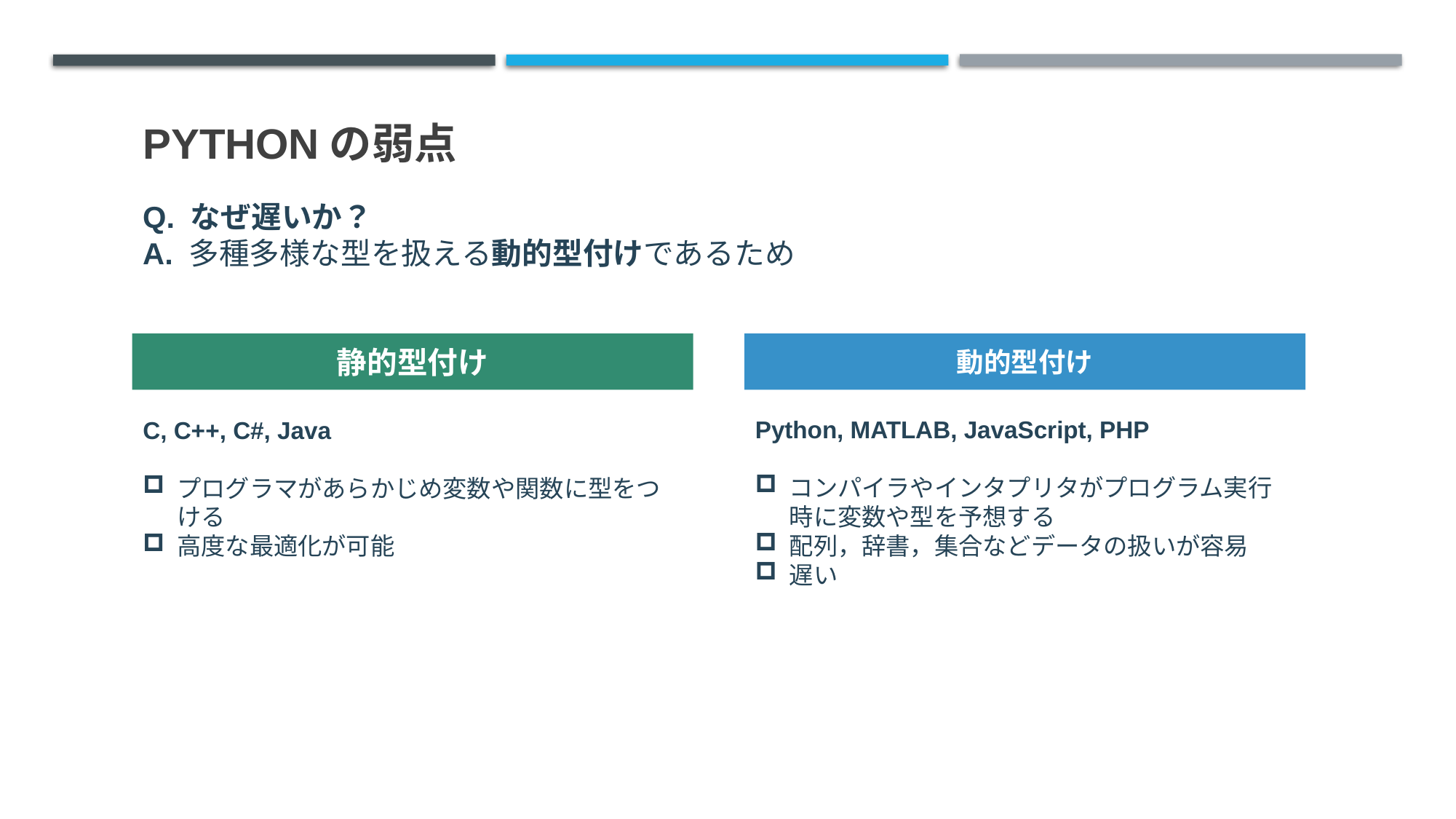

# Pythonの弱点
Q. なぜ遅いか？
A. 多種多様な型を扱える動的型付けであるため
静的型付け
動的型付け
Python, MATLAB, JavaScript, PHP

コンパイラやインタプリタがプログラム実行時に変数や型を予想する
配列，辞書，集合などデータの扱いが容易
遅い
C, C++, C#, Java

プログラマがあらかじめ変数や関数に型をつける
高度な最適化が可能